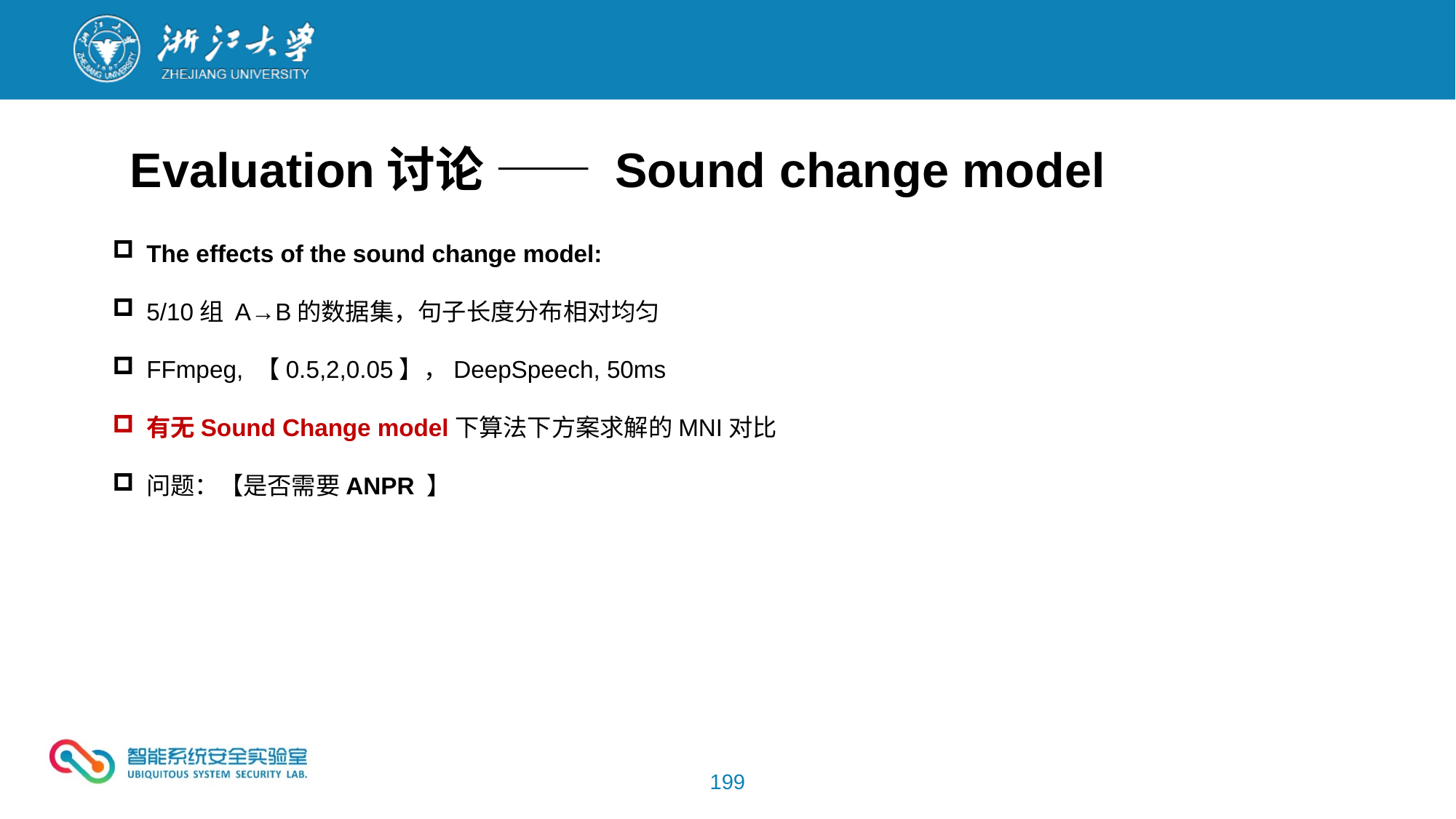

Evaluation讨论 —— Sound change model
The effects of the sound change model:
5/10组 A→B的数据集，句子长度分布相对均匀
FFmpeg, 【0.5,2,0.05】，DeepSpeech, 50ms
有无Sound Change model下算法下方案求解的MNI对比
问题：【是否需要ANPR 】